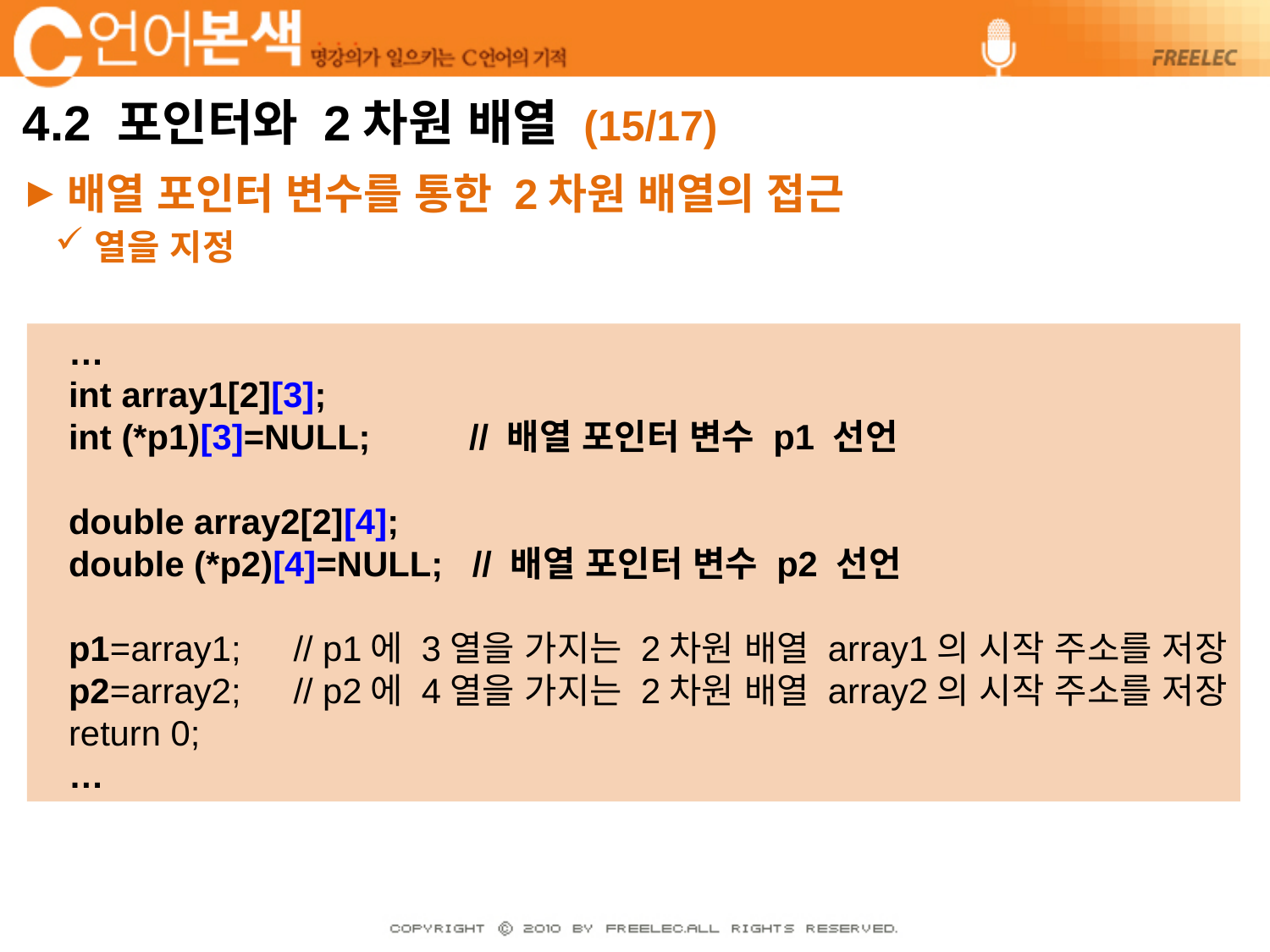

# 4.2 포인터와 2차원 배열 (15/17)
배열 포인터 변수를 통한 2차원 배열의 접근
열을 지정

   …
   int array1[2][3];
   int (*p1)[3]=NULL;	     // 배열 포인터 변수 p1 선언

   double array2[2][4];
   double (*p2)[4]=NULL;   // 배열 포인터 변수 p2 선언

   p1=array1;	// p1에 3열을 가지는 2차원 배열 array1의 시작 주소를 저장
   p2=array2;	// p2에 4열을 가지는 2차원 배열 array2의 시작 주소를 저장
   return 0;
   …